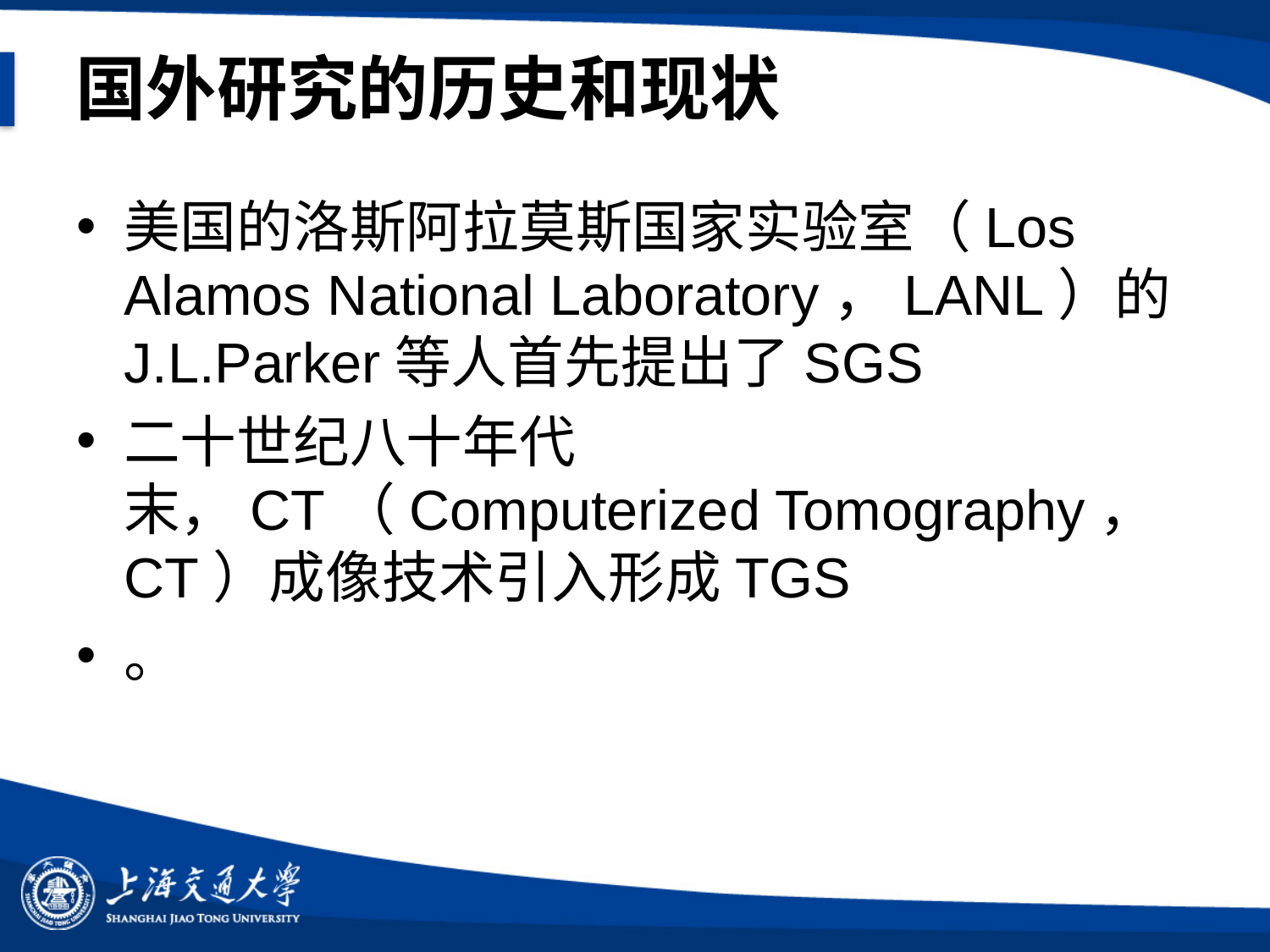

# 国外研究的历史和现状
美国的洛斯阿拉莫斯国家实验室（Los Alamos National Laboratory，LANL）的J.L.Parker等人首先提出了SGS
二十世纪八十年代末，CT（Computerized Tomography，CT）成像技术引入形成TGS
。